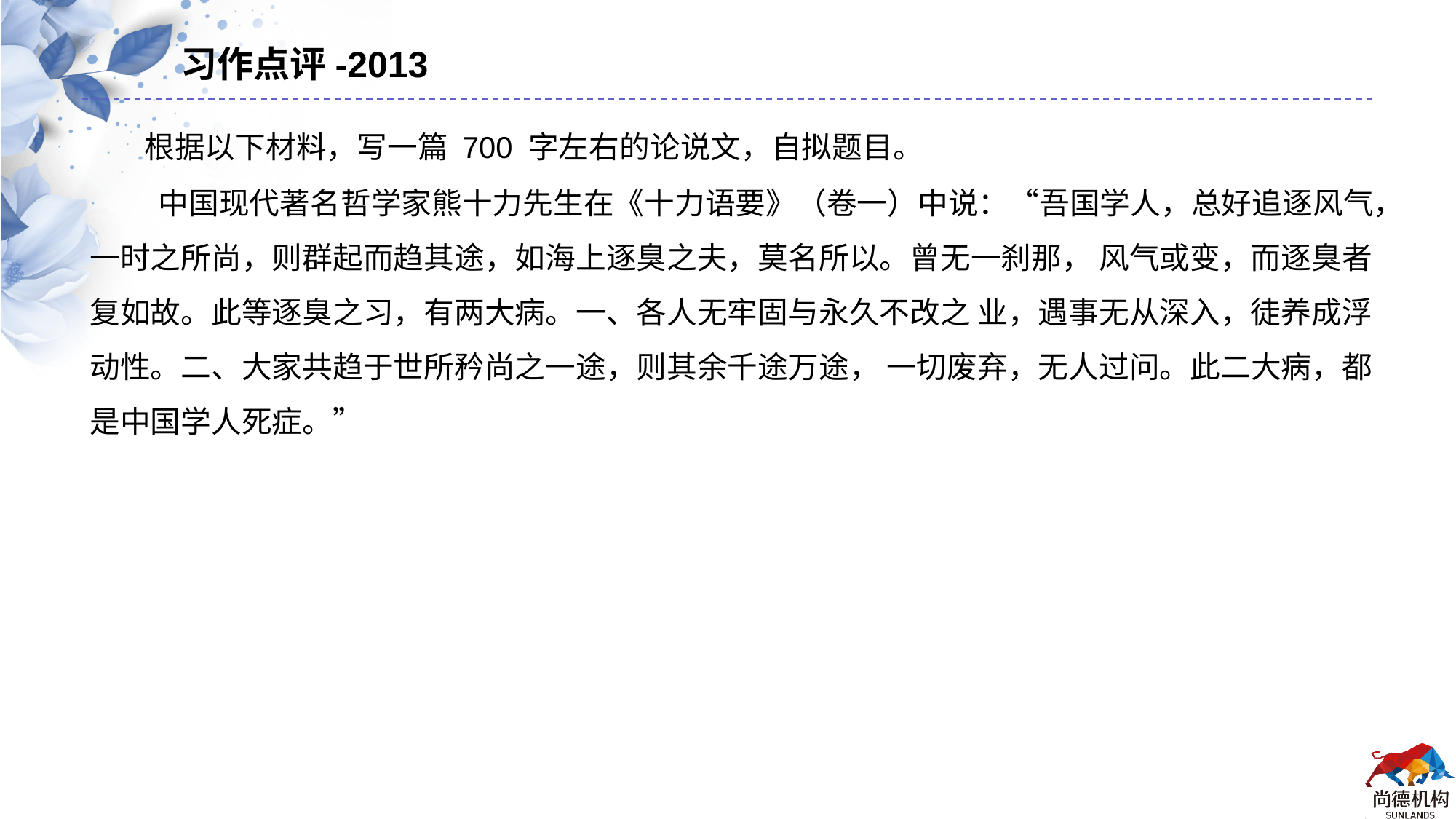

习作点评-2013
根据以下材料，写一篇 700 字左右的论说文，自拟题目。
 中国现代著名哲学家熊十力先生在《十力语要》（卷一）中说：“吾国学人，总好追逐风气，一时之所尚，则群起而趋其途，如海上逐臭之夫，莫名所以。曾无一刹那， 风气或变，而逐臭者复如故。此等逐臭之习，有两大病。一、各人无牢固与永久不改之 业，遇事无从深入，徒养成浮动性。二、大家共趋于世所矜尚之一途，则其余千途万途， 一切废弃，无人过问。此二大病，都是中国学人死症。”